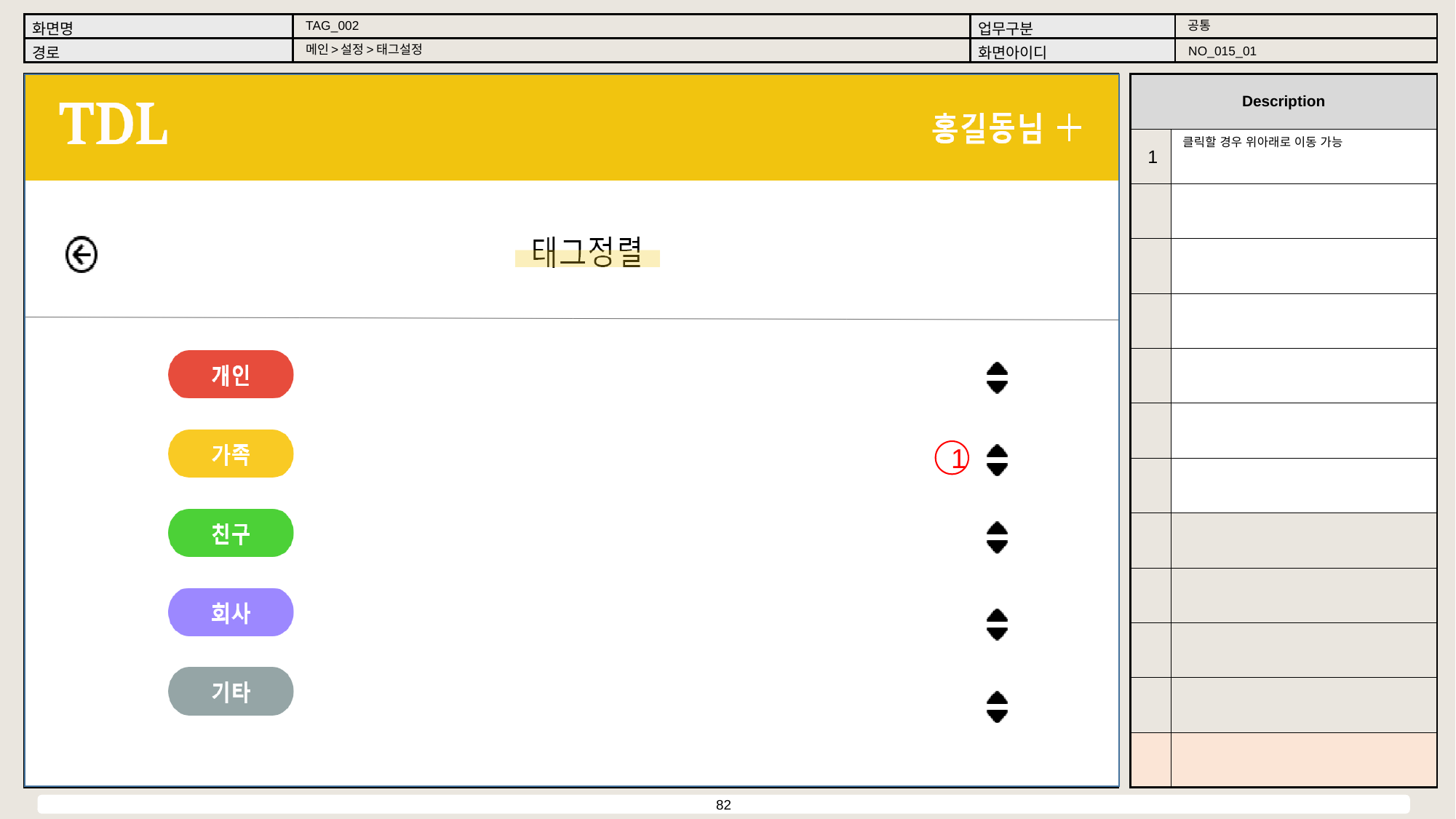

공통
TAG_002
메인>설정>태그설정
NO_015_01

클릭할 경우 위아래로 이동 가능
1
1